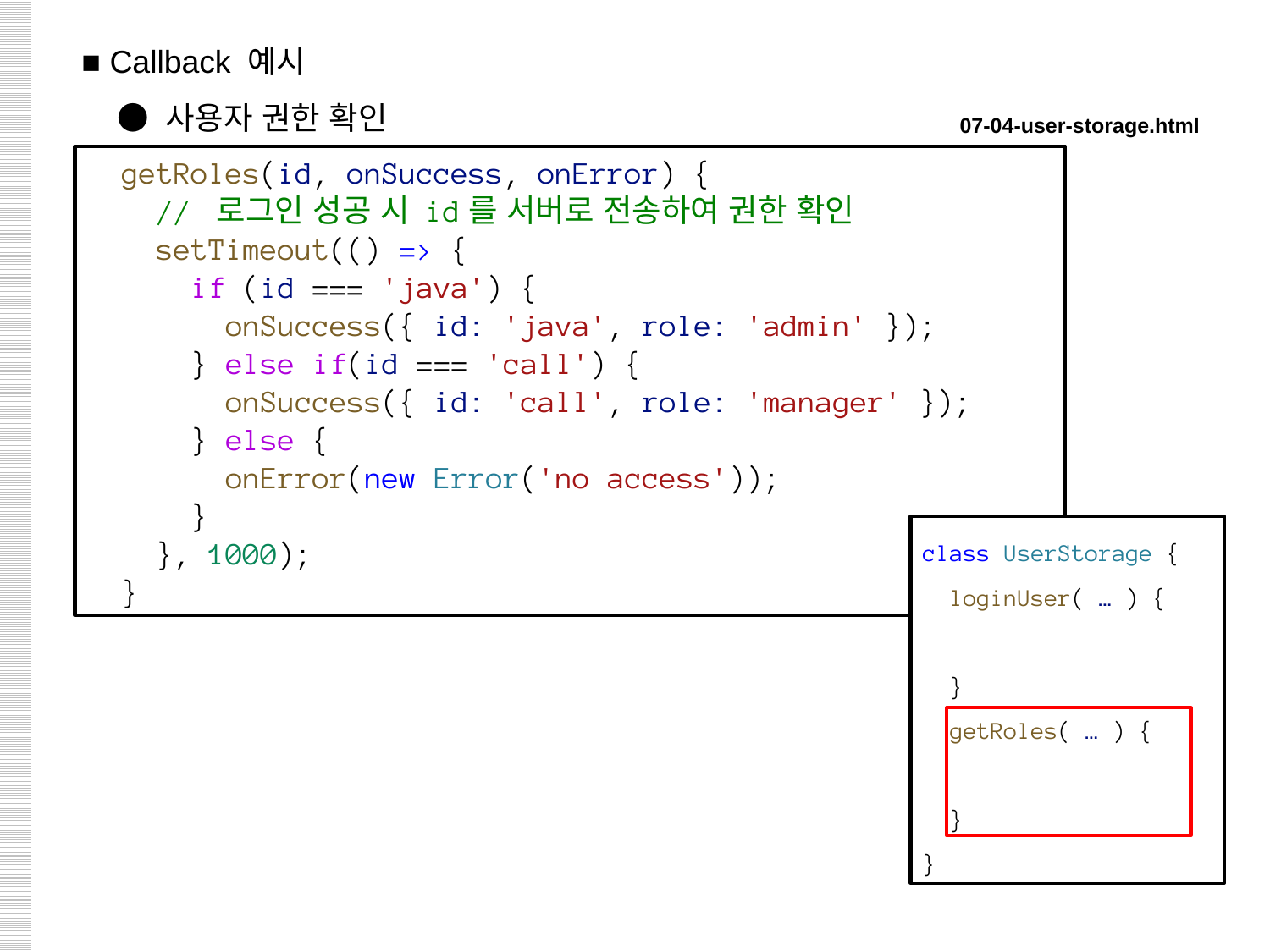

■ Callback 예시
    ● 사용자 권한 확인
07-04-user-storage.html
  getRoles(id, onSuccess, onError) {
    // 로그인 성공 시 id를 서버로 전송하여 권한 확인
    setTimeout(() => {
      if (id === 'java') {
        onSuccess({ id: 'java', role: 'admin' });
      } else if(id === 'call') {
        onSuccess({ id: 'call', role: 'manager' });
      } else {
        onError(new Error('no access'));
      }
    }, 1000);
  }
class UserStorage {
  loginUser( … ) {

  }
  getRoles( … ) {

  }
}